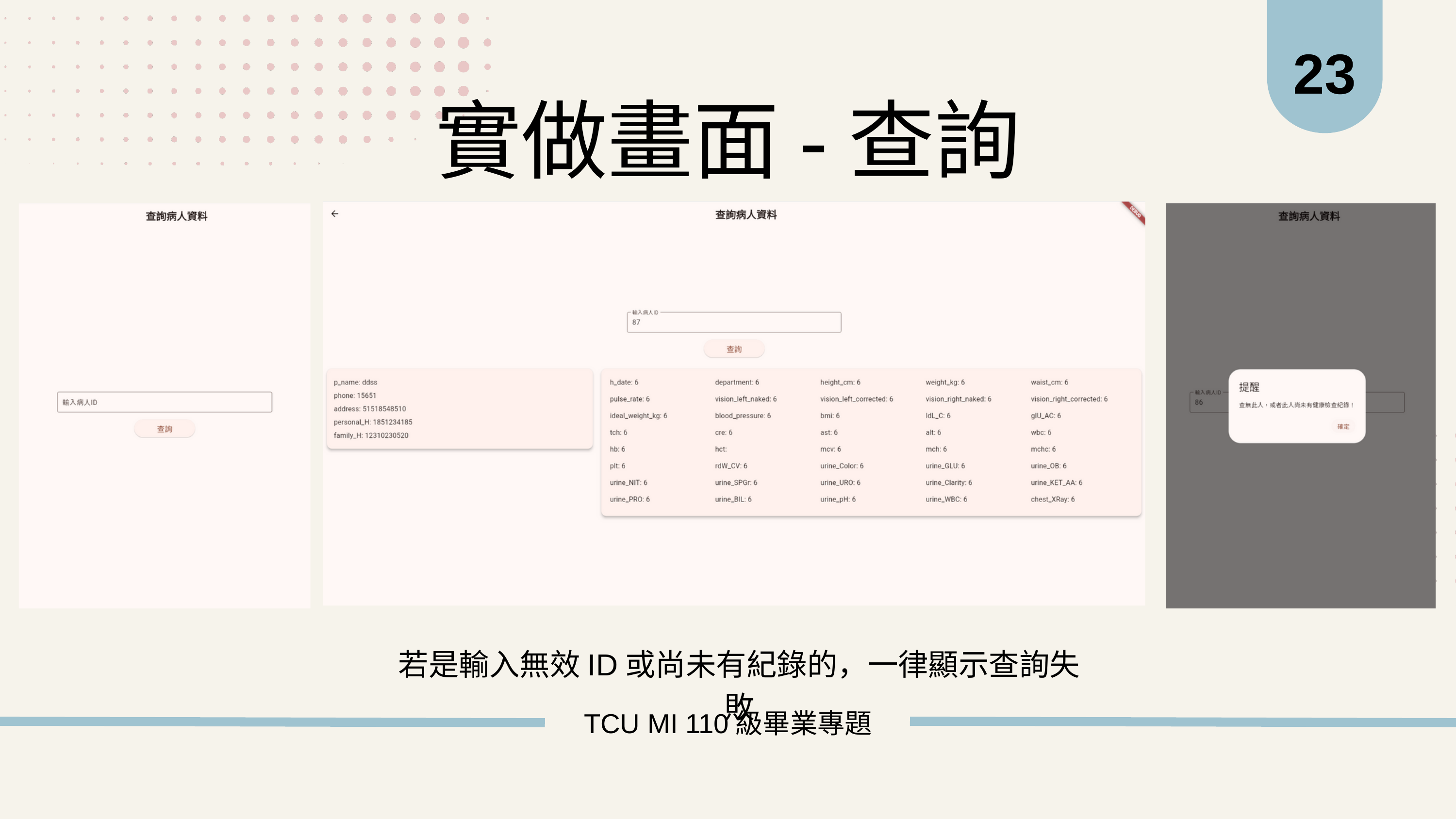

23

實做畫面-查詢

若是輸入無效ID或尚未有紀錄的，一律顯示查詢失敗
TCU MI 110級畢業專題